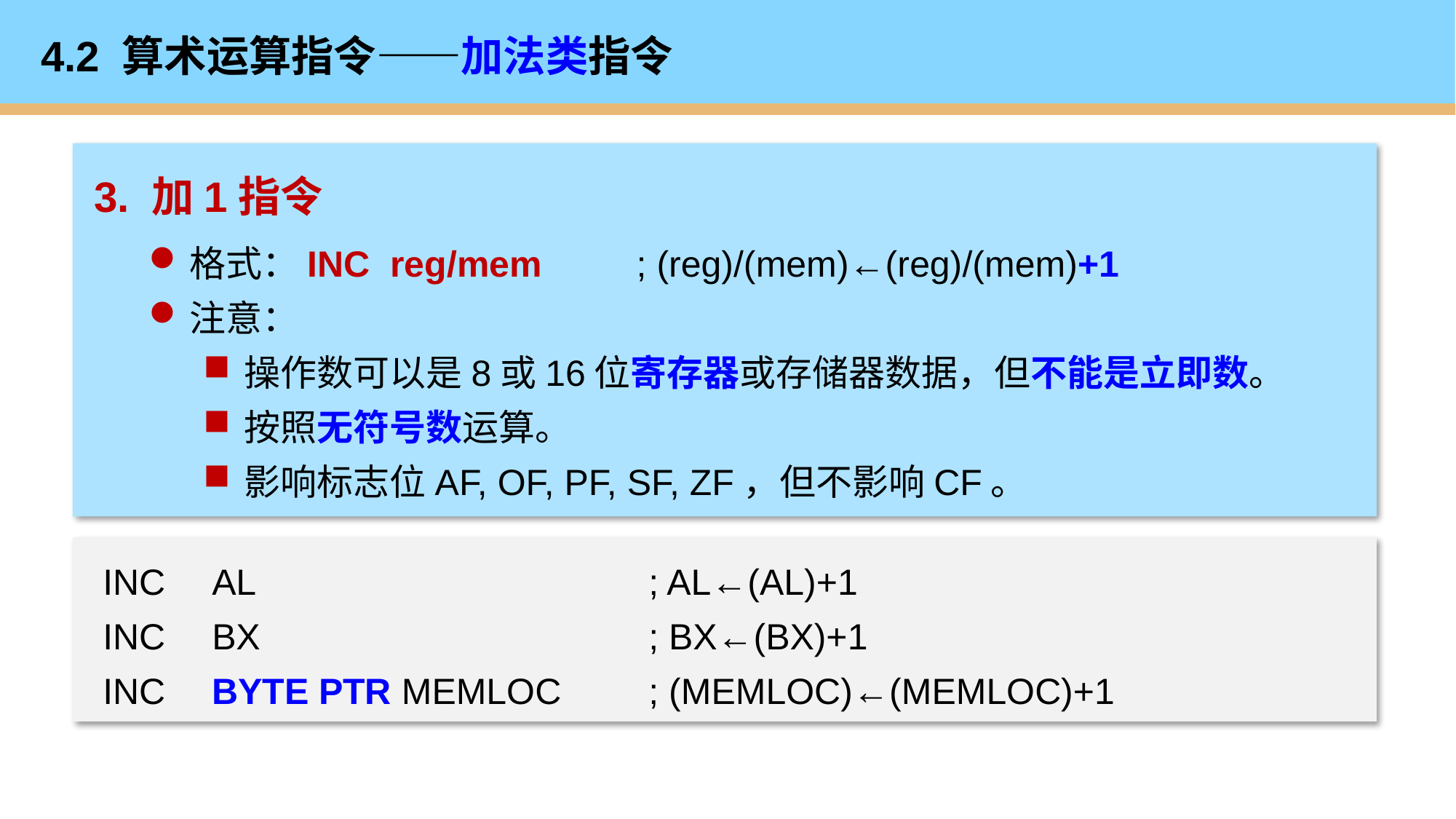

# 4.2 算术运算指令——加法类指令
3. 加1指令
格式：INC  reg/mem	 ; (reg)/(mem)←(reg)/(mem)+1
注意：
操作数可以是8或16位寄存器或存储器数据，但不能是立即数。
按照无符号数运算。
影响标志位AF, OF, PF, SF, ZF，但不影响CF。
INC	AL				; AL←(AL)+1
INC	BX				; BX←(BX)+1
INC	BYTE PTR MEMLOC	; (MEMLOC)←(MEMLOC)+1
79